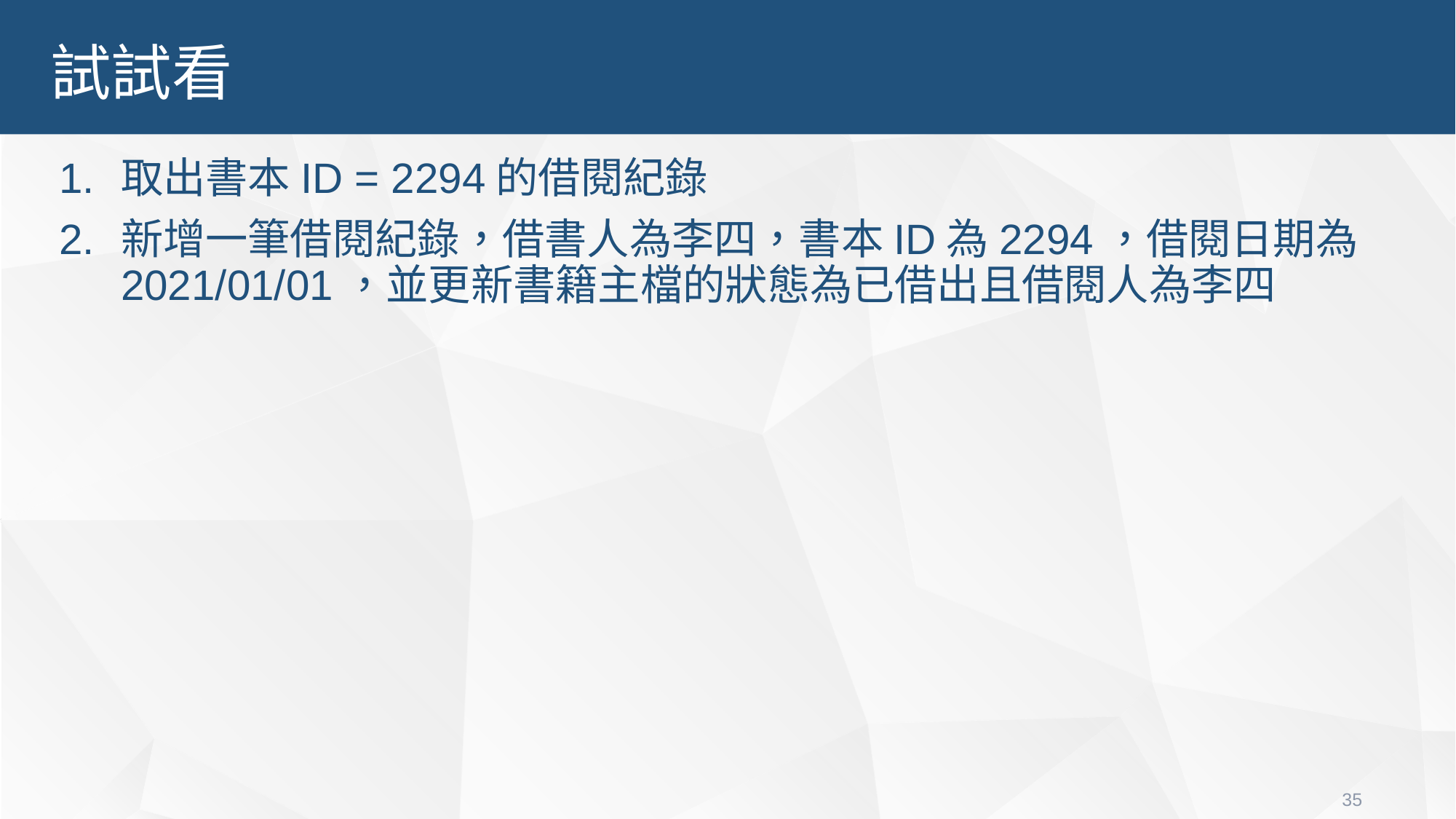

試試看
取出書本ID = 2294的借閱紀錄
新增一筆借閱紀錄，借書人為李四，書本ID為2294，借閱日期為2021/01/01，並更新書籍主檔的狀態為已借出且借閱人為李四